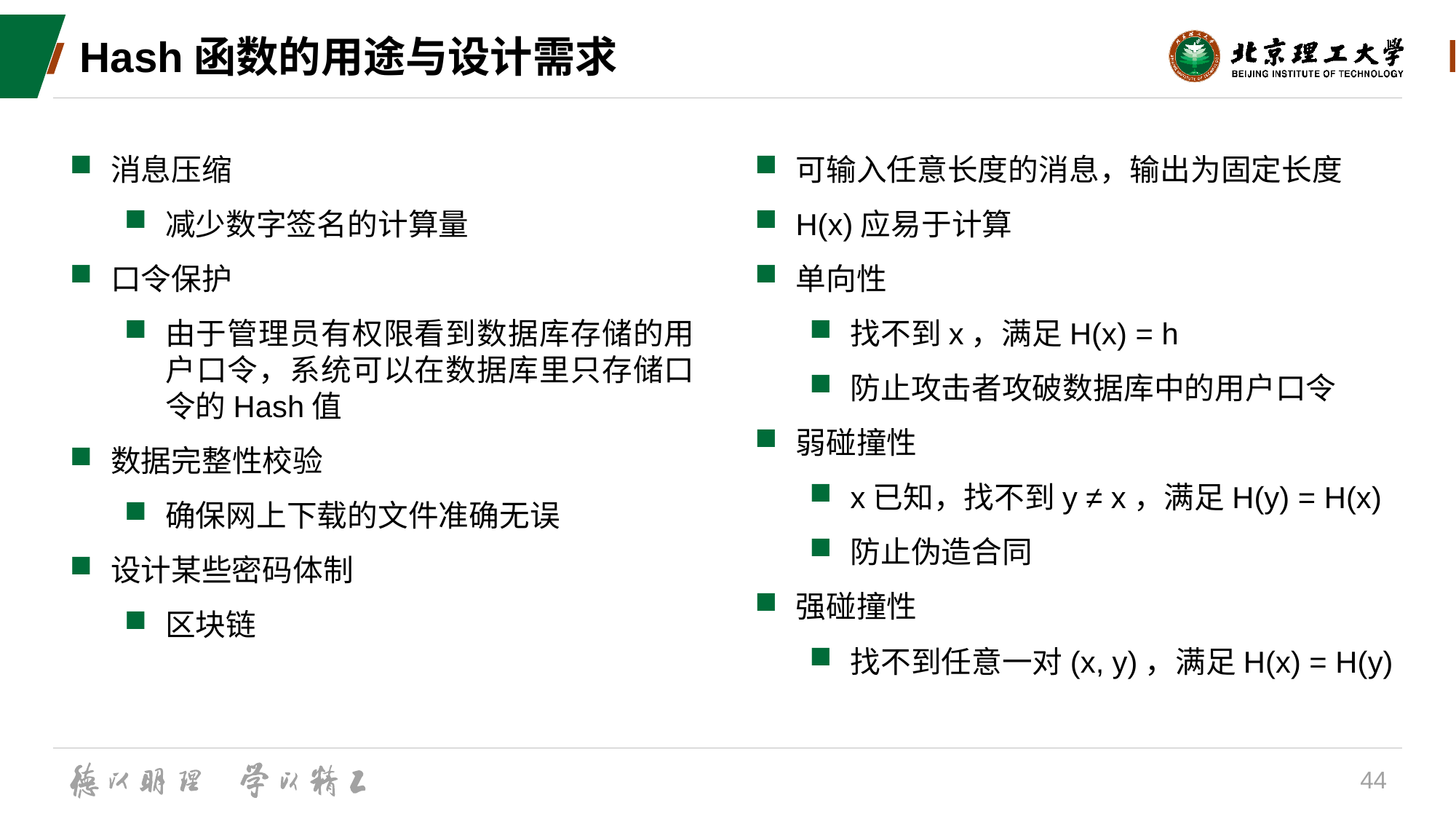

# Hash函数的用途与设计需求
消息压缩
减少数字签名的计算量
口令保护
由于管理员有权限看到数据库存储的用户口令，系统可以在数据库里只存储口令的Hash值
数据完整性校验
确保网上下载的文件准确无误
设计某些密码体制
区块链
可输入任意长度的消息，输出为固定长度
H(x)应易于计算
单向性
找不到x，满足H(x) = h
防止攻击者攻破数据库中的用户口令
弱碰撞性
x已知，找不到y ≠ x，满足H(y) = H(x)
防止伪造合同
强碰撞性
找不到任意一对(x, y)，满足H(x) = H(y)